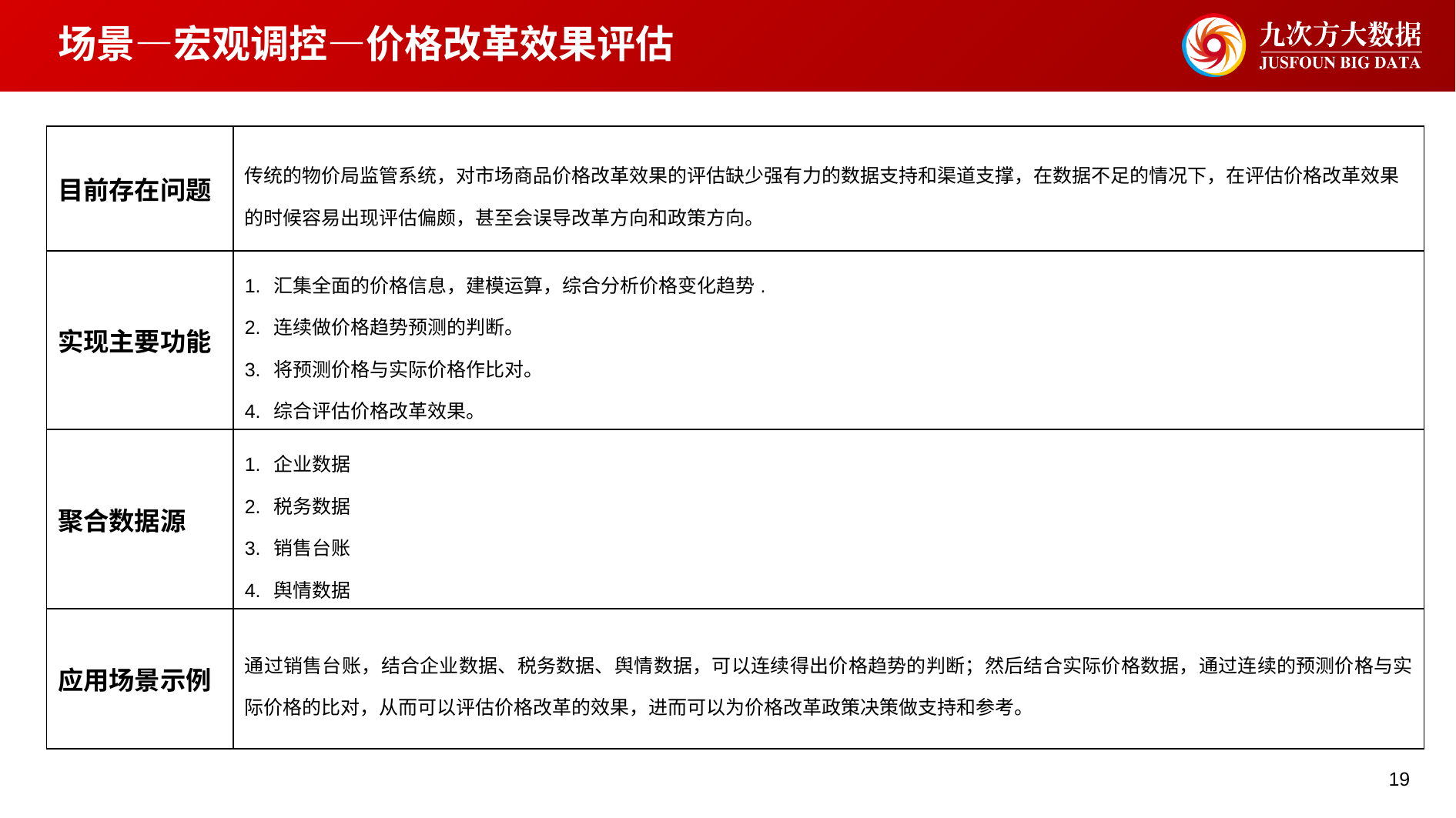

# 场景—宏观调控—价格改革效果评估
| 目前存在问题 | 传统的物价局监管系统，对市场商品价格改革效果的评估缺少强有力的数据支持和渠道支撑，在数据不足的情况下，在评估价格改革效果的时候容易出现评估偏颇，甚至会误导改革方向和政策方向。 |
| --- | --- |
| 实现主要功能 | 汇集全面的价格信息，建模运算，综合分析价格变化趋势. 连续做价格趋势预测的判断。 将预测价格与实际价格作比对。 综合评估价格改革效果。 |
| 聚合数据源 | 企业数据 税务数据 销售台账 舆情数据 |
| 应用场景示例 | 通过销售台账，结合企业数据、税务数据、舆情数据，可以连续得出价格趋势的判断；然后结合实际价格数据，通过连续的预测价格与实际价格的比对，从而可以评估价格改革的效果，进而可以为价格改革政策决策做支持和参考。 |
19